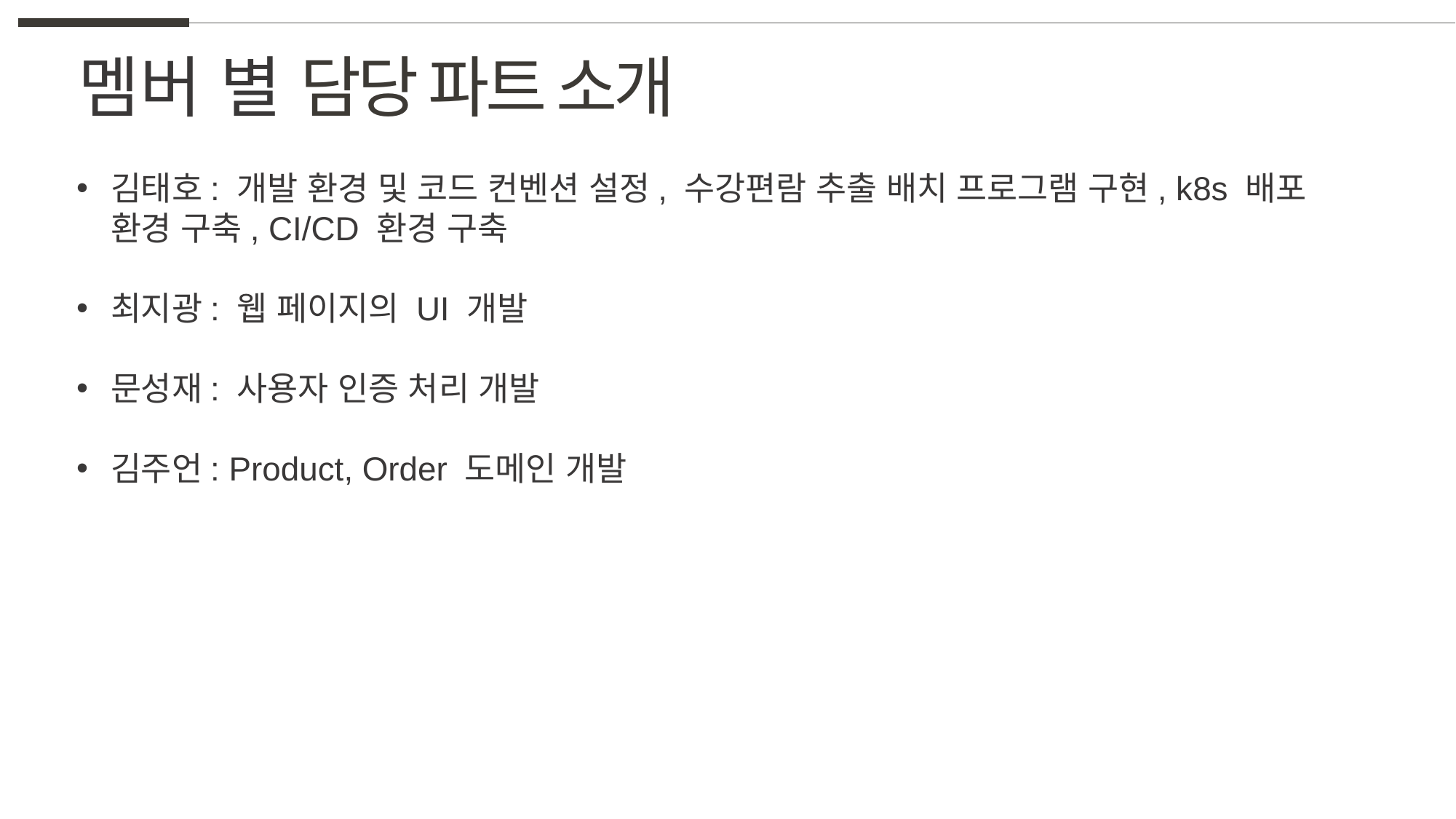

멤버 별 담당 파트 소개
김태호: 개발 환경 및 코드 컨벤션 설정, 수강편람 추출 배치 프로그램 구현, k8s 배포 환경 구축, CI/CD 환경 구축

최지광: 웹 페이지의 UI 개발

문성재: 사용자 인증 처리 개발

김주언: Product, Order 도메인 개발